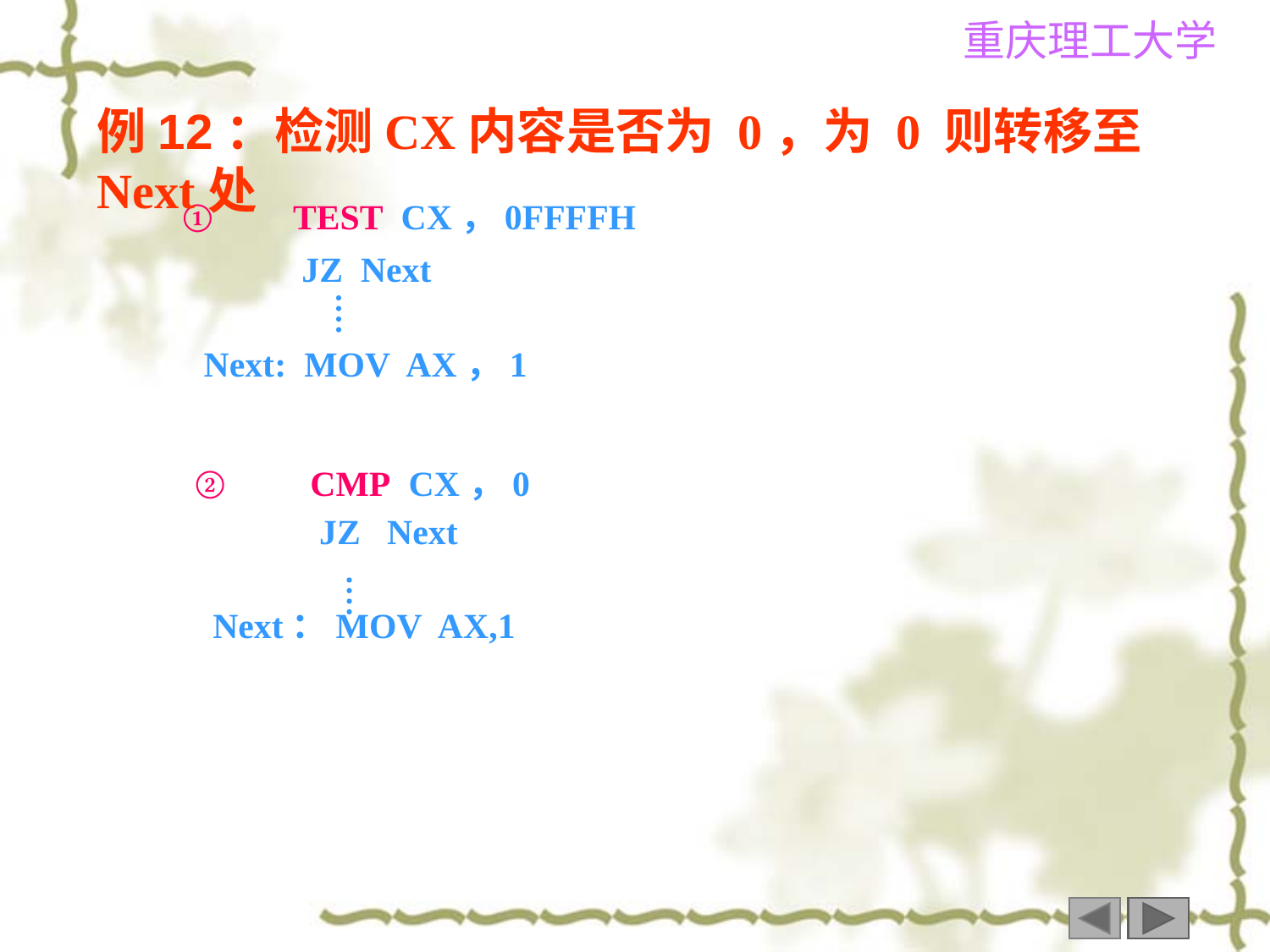

例12：检测CX内容是否为 0，为 0 则转移至Next处
      ①         TEST  CX，0FFFFH
                       JZ  Next

            Next:  MOV  AX，1

           ②         CMP  CX，0
                         JZ   Next

             Next：MOV  AX,1